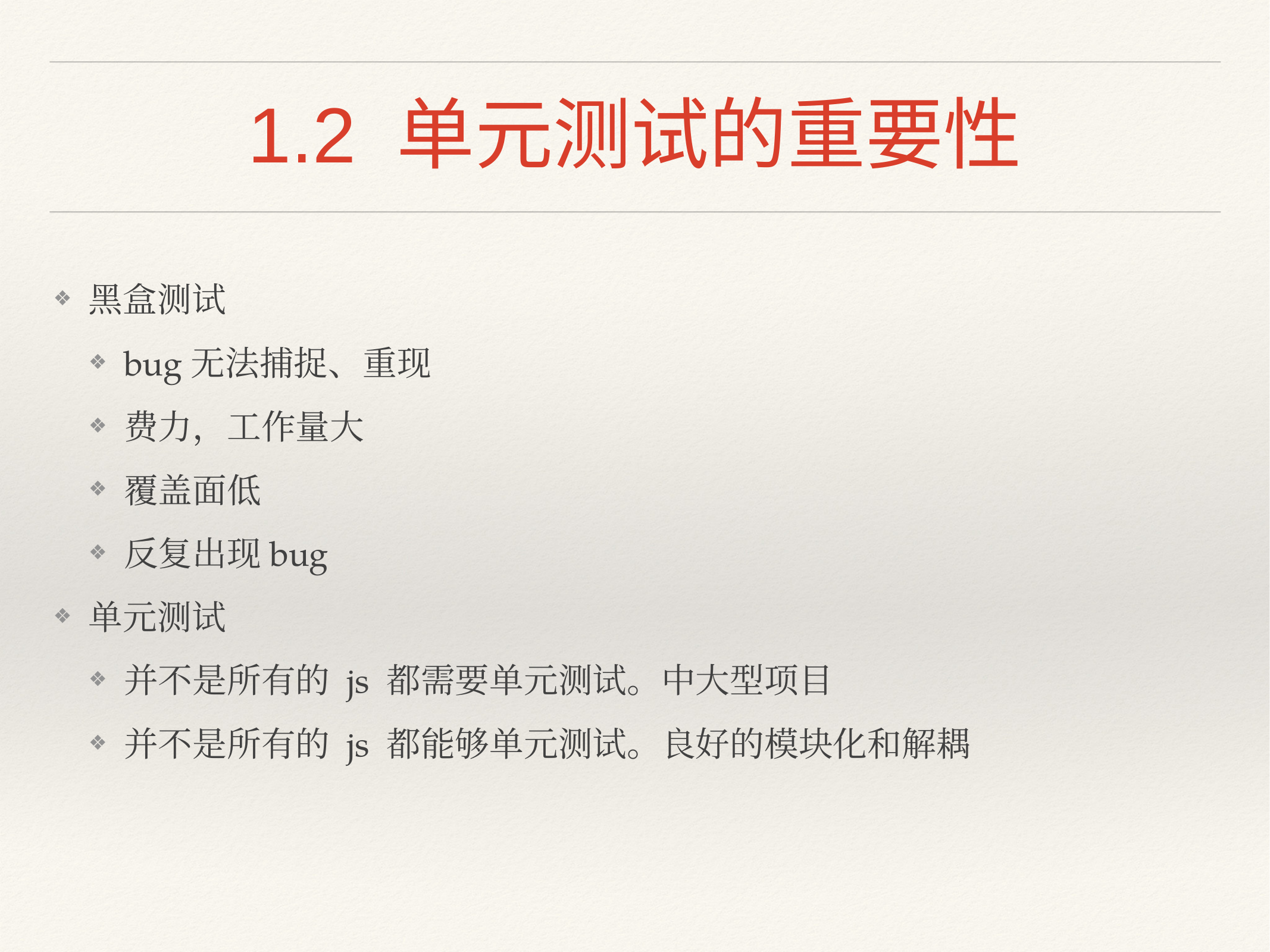

# 1.2 单元测试的重要性
黑盒测试
bug无法捕捉、重现
费力，工作量大
覆盖面低
反复出现bug
单元测试
并不是所有的 js 都需要单元测试。中大型项目
并不是所有的 js 都能够单元测试。良好的模块化和解耦